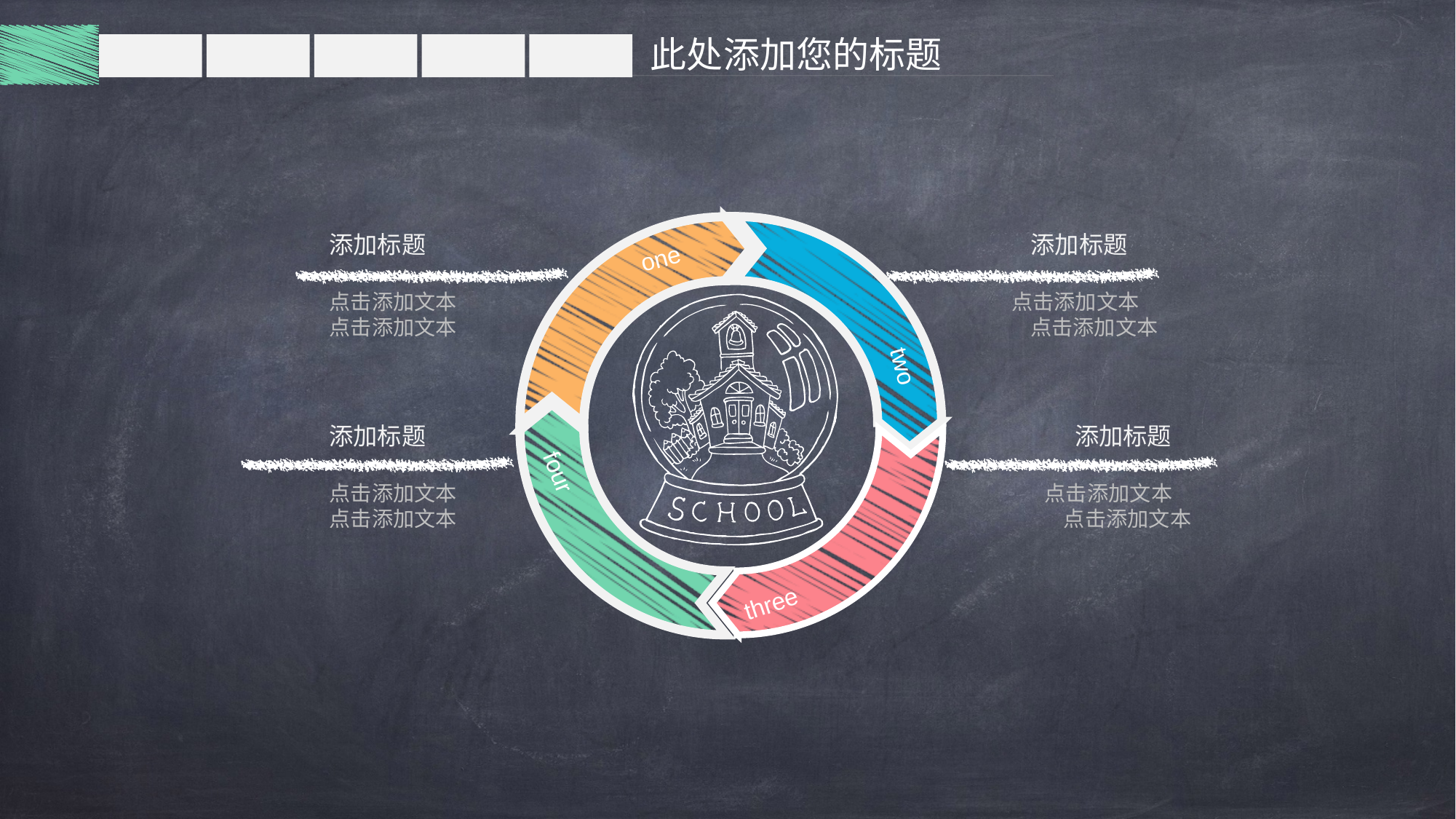

此处添加您的标题

添加标题
添加标题

one

点击添加文本
点击添加文本
点击添加文本
点击添加文本

two
添加标题
添加标题

four
点击添加文本
点击添加文本
点击添加文本
点击添加文本
three